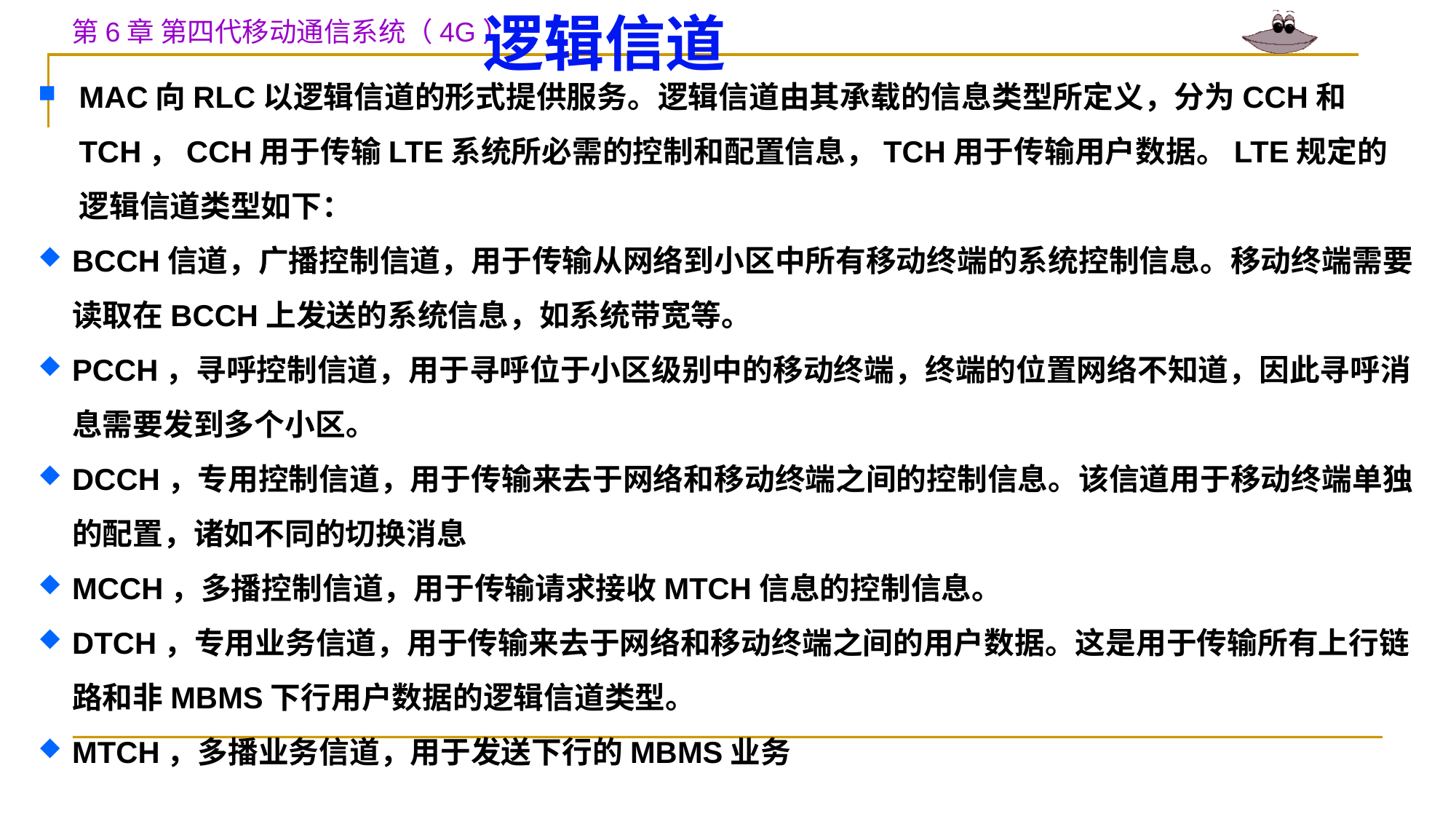

# 逻辑信道
MAC向RLC以逻辑信道的形式提供服务。逻辑信道由其承载的信息类型所定义，分为CCH和TCH，CCH用于传输LTE系统所必需的控制和配置信息，TCH用于传输用户数据。LTE规定的逻辑信道类型如下：
BCCH信道，广播控制信道，用于传输从网络到小区中所有移动终端的系统控制信息。移动终端需要读取在BCCH上发送的系统信息，如系统带宽等。
PCCH，寻呼控制信道，用于寻呼位于小区级别中的移动终端，终端的位置网络不知道，因此寻呼消息需要发到多个小区。
DCCH，专用控制信道，用于传输来去于网络和移动终端之间的控制信息。该信道用于移动终端单独的配置，诸如不同的切换消息
MCCH，多播控制信道，用于传输请求接收MTCH信息的控制信息。
DTCH，专用业务信道，用于传输来去于网络和移动终端之间的用户数据。这是用于传输所有上行链路和非MBMS下行用户数据的逻辑信道类型。
MTCH，多播业务信道，用于发送下行的MBMS业务